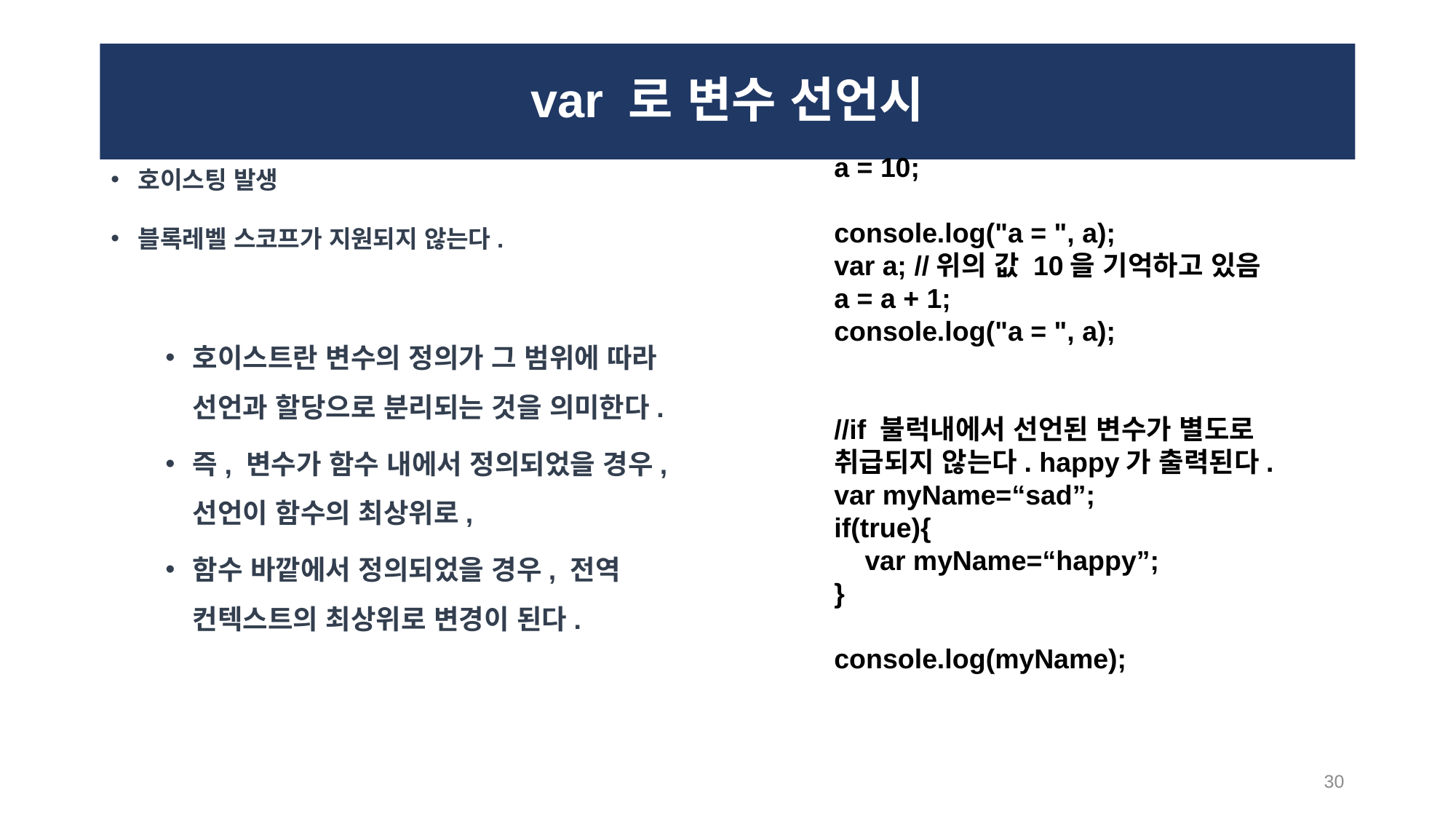

# var 로 변수 선언시
a = 10;
console.log("a = ", a);
var a; //위의 값 10을 기억하고 있음
a = a + 1;
console.log("a = ", a);

//if 불럭내에서 선언된 변수가 별도로 취급되지 않는다. happy가 출력된다.
var myName=“sad”;
if(true){
    var myName=“happy”;
}

console.log(myName);

호이스팅 발생
블록레벨 스코프가 지원되지 않는다.

호이스트란 변수의 정의가 그 범위에 따라 선언과 할당으로 분리되는 것을 의미한다.
즉, 변수가 함수 내에서 정의되었을 경우, 선언이 함수의 최상위로,
함수 바깥에서 정의되었을 경우, 전역 컨텍스트의 최상위로 변경이 된다.

30